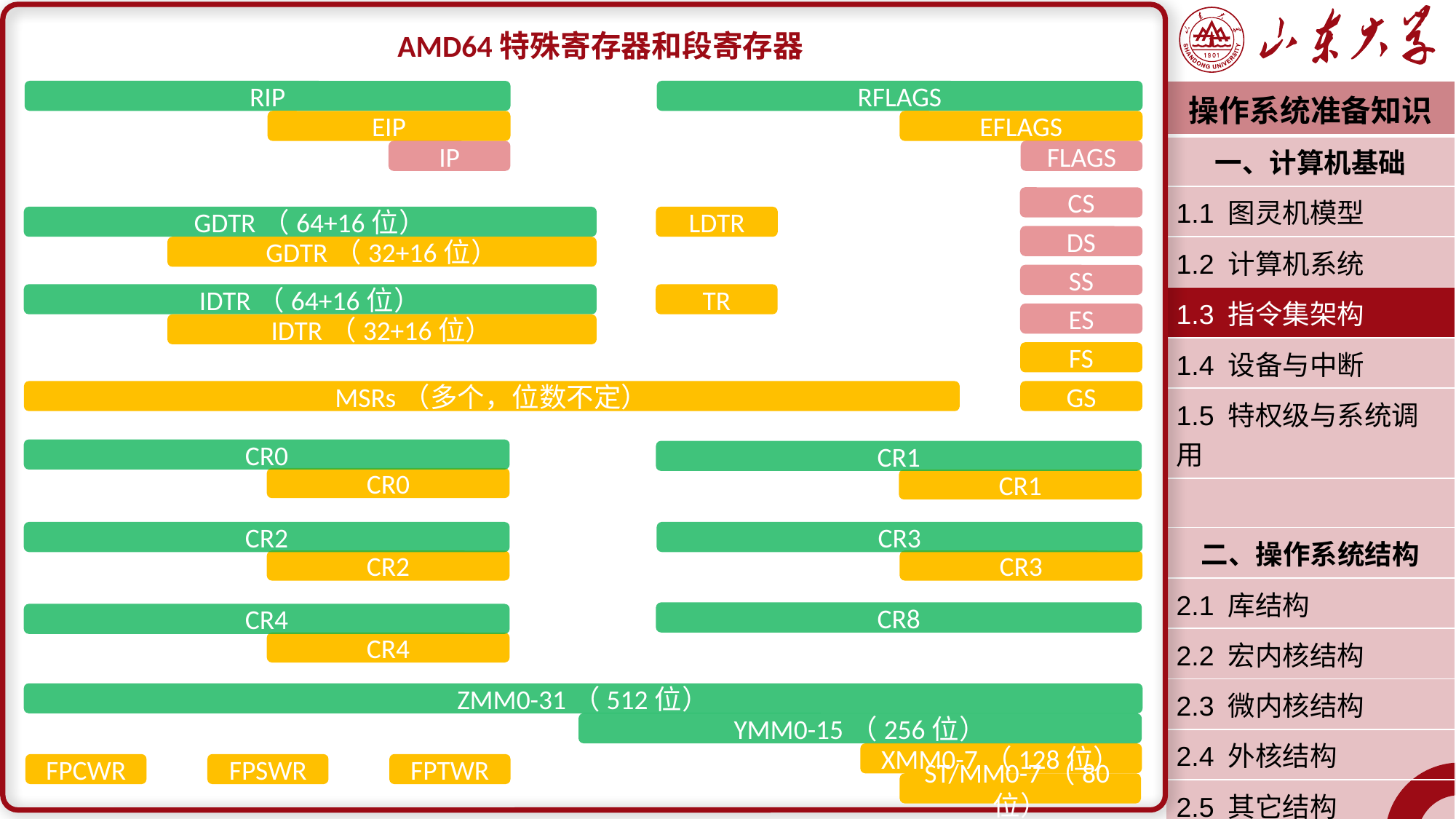

AMD64特殊寄存器和段寄存器
RIP
EIP
IP
RFLAGS
EFLAGS
FLAGS
| 操作系统准备知识 |
| --- |
| 一、计算机基础 |
| 1.1 图灵机模型 |
| 1.2 计算机系统 |
| 1.3 指令集架构 |
| 1.4 设备与中断 |
| 1.5 特权级与系统调用 |
|  |
| 二、操作系统结构 |
| 2.1 库结构 |
| 2.2 宏内核结构 |
| 2.3 微内核结构 |
| 2.4 外核结构 |
| 2.5 其它结构 |
| 潘润宇 2023.02 |
CS
DS
SS
ES
FS
GS
GDTR（64+16位）
GDTR（32+16位）
LDTR
IDTR（64+16位）
IDTR（32+16位）
TR
MSRs（多个，位数不定）
CR0
CR0
CR1
CR1
CR2
CR2
CR3
CR3
CR8
CR4
CR4
ZMM0-31（512位）
YMM0-15（256位）
XMM0-7（128位）
FPCWR
FPSWR
FPTWR
ST/MM0-7（80位）